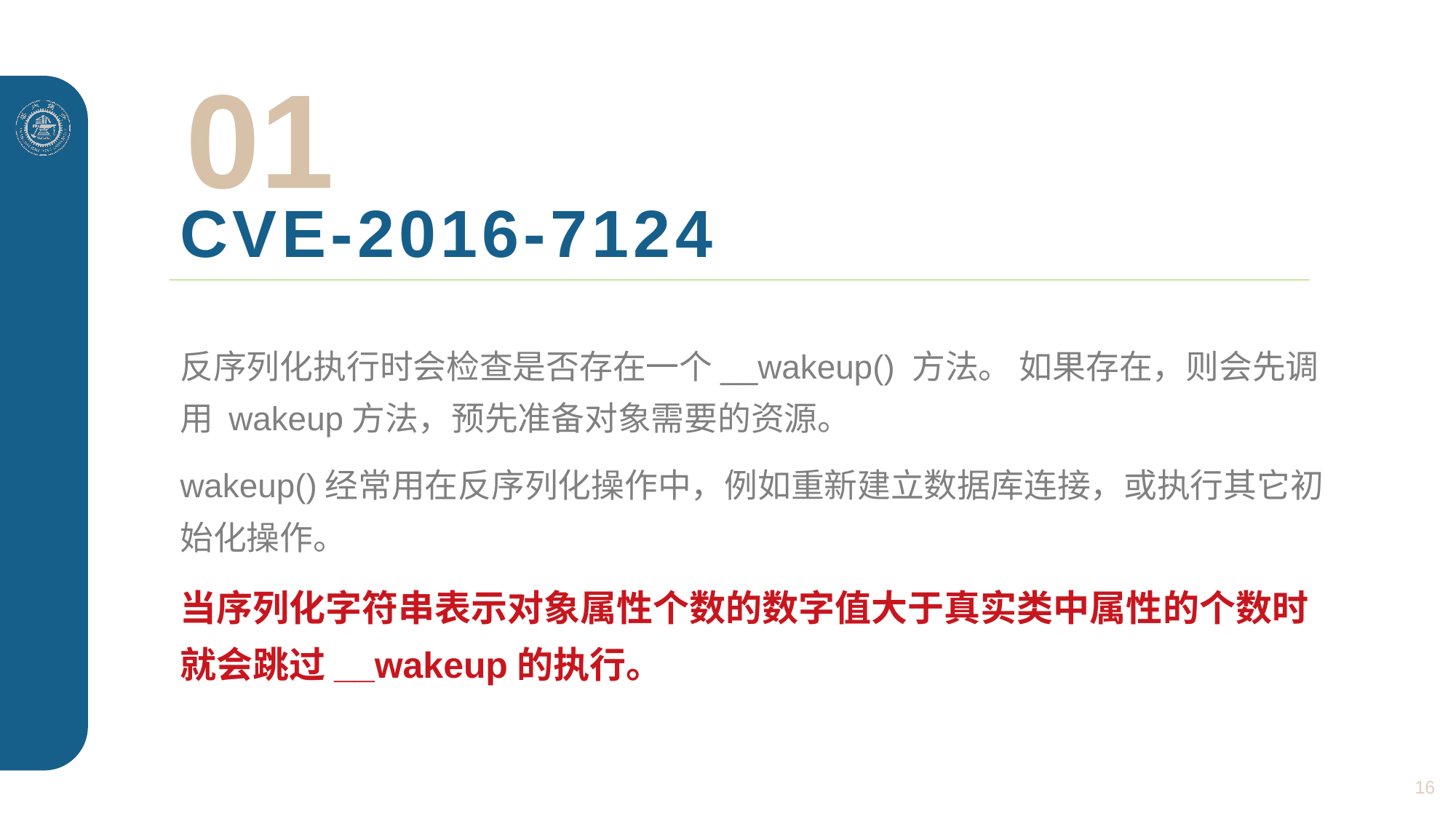

01
# CVE-2016-7124
反序列化执行时会检查是否存在一个__wakeup() 方法。 如果存在，则会先调用 wakeup方法，预先准备对象需要的资源。
wakeup()经常用在反序列化操作中，例如重新建立数据库连接，或执行其它初始化操作。
当序列化字符串表示对象属性个数的数字值大于真实类中属性的个数时就会跳过__wakeup的执行。
16